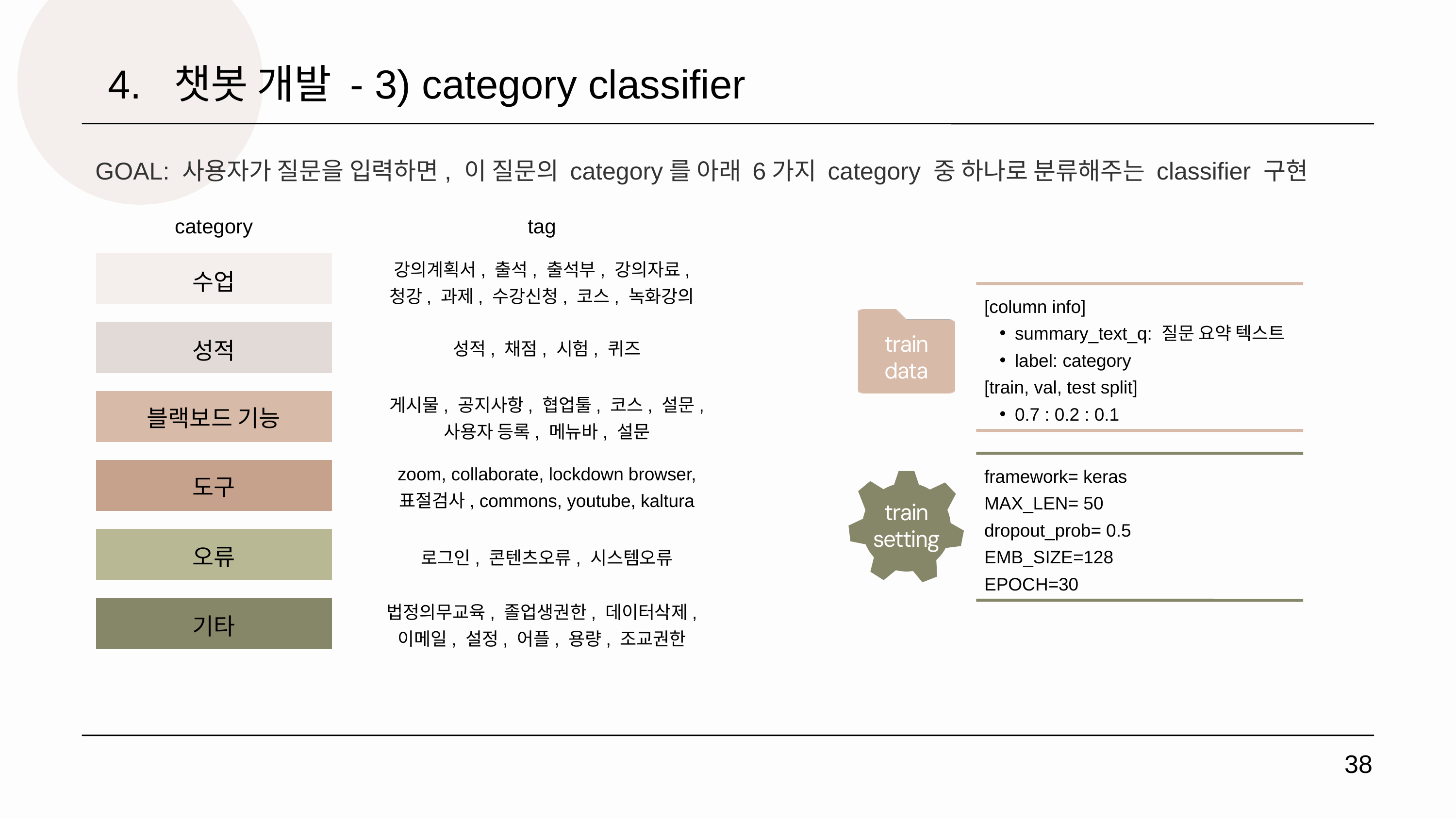

4.  챗봇 개발 - 3) category classifier

GOAL: 사용자가 질문을 입력하면, 이 질문의 category를 아래 6가지 category 중 하나로 분류해주는 classifier 구현
category
tag

수업
강의계획서, 출석, 출석부, 강의자료, 청강, 과제, 수강신청, 코스, 녹화강의

[column info]
summary_text_q: 질문 요약 텍스트
label: category
[train, val, test split]
0.7 : 0.2 : 0.1

train
data

성적
성적, 채점, 시험, 퀴즈

블랙보드 기능
게시물, 공지사항, 협업툴, 코스, 설문, 사용자 등록, 메뉴바, 설문

framework= keras
MAX_LEN= 50
dropout_prob= 0.5
EMB_SIZE=128
EPOCH=30

도구
zoom, collaborate, lockdown browser, 표절검사, commons, youtube, kaltura

train
setting

오류
로그인, 콘텐츠오류, 시스템오류
법정의무교육, 졸업생권한, 데이터삭제, 이메일, 설정, 어플, 용량, 조교권한

기타

38